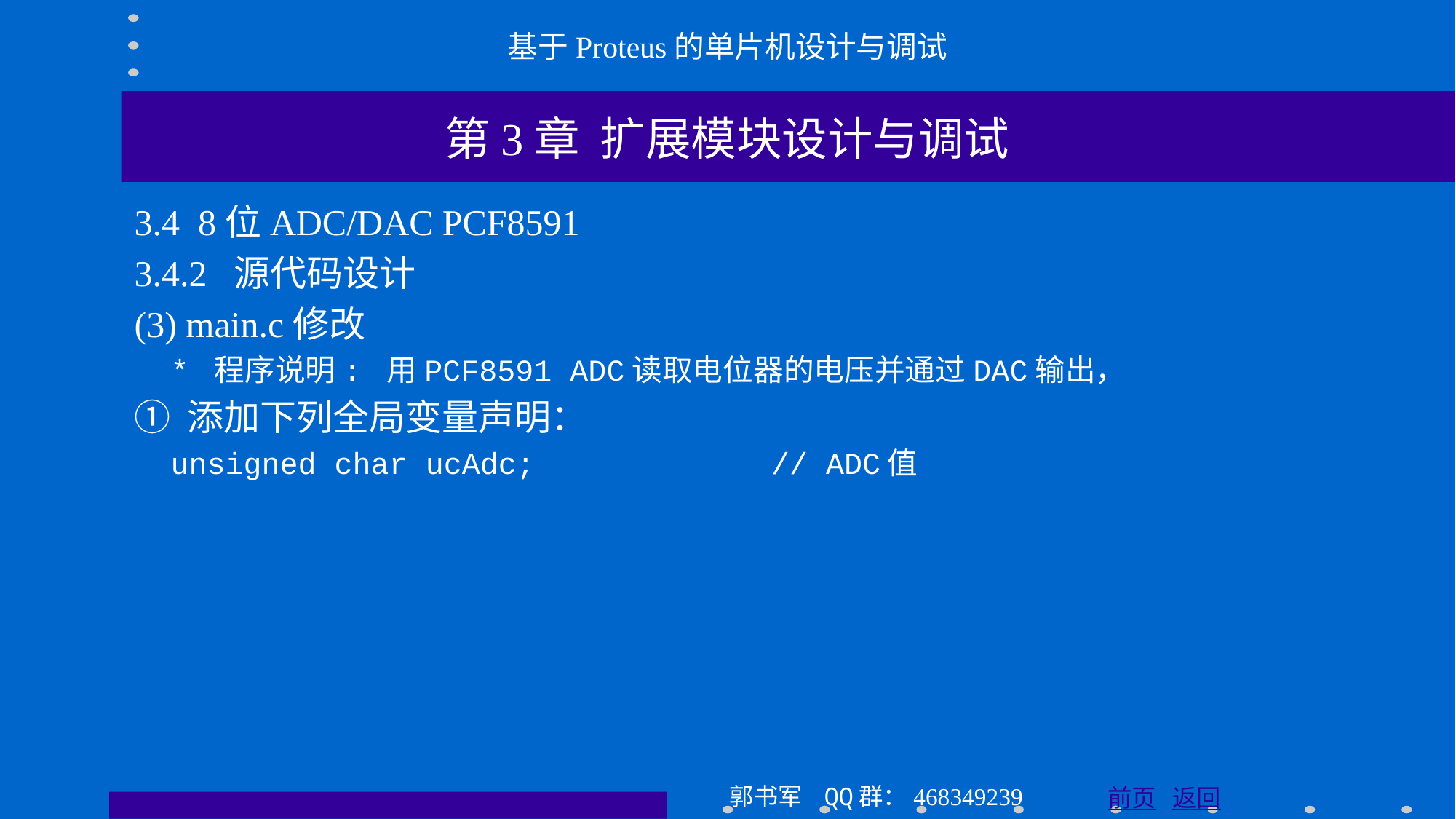

基于Proteus的单片机设计与调试
第3章  扩展模块设计与调试
3.4  8位ADC/DAC PCF8591
3.4.2  源代码设计
(3) main.c修改
  * 程序说明: 用PCF8591 ADC读取电位器的电压并通过DAC输出，
① 添加下列全局变量声明：
  unsigned char ucAdc;             // ADC值
郭书军   QQ群：468349239
前页   返回